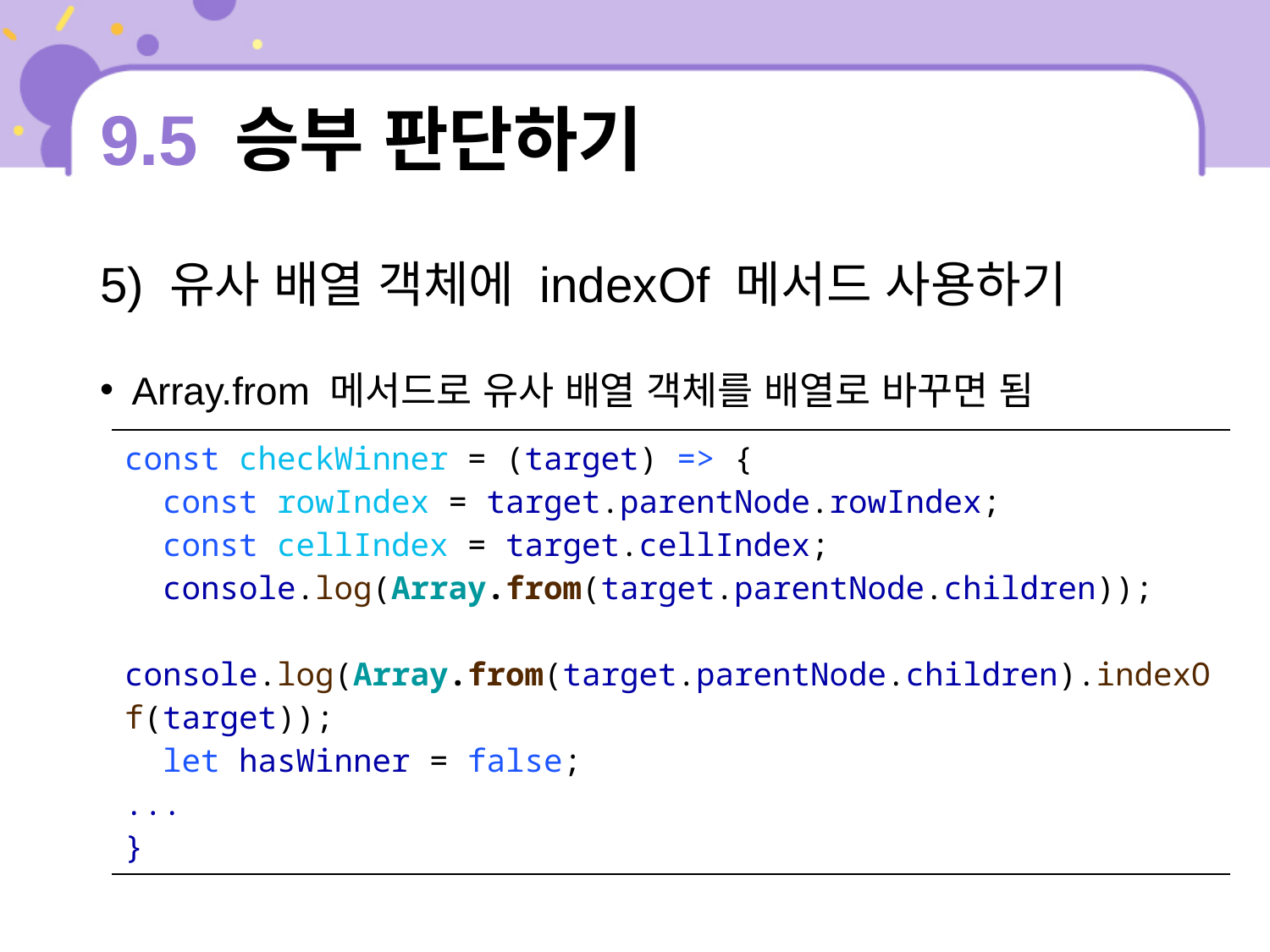

# 9.5 승부 판단하기
5) 유사 배열 객체에 indexOf 메서드 사용하기
Array.from 메서드로 유사 배열 객체를 배열로 바꾸면 됨
| const checkWinner = (target) => { const rowIndex = target.parentNode.rowIndex; const cellIndex = target.cellIndex; console.log(Array.from(target.parentNode.children)); console.log(Array.from(target.parentNode.children).indexOf(target)); let hasWinner = false; ... } |
| --- |